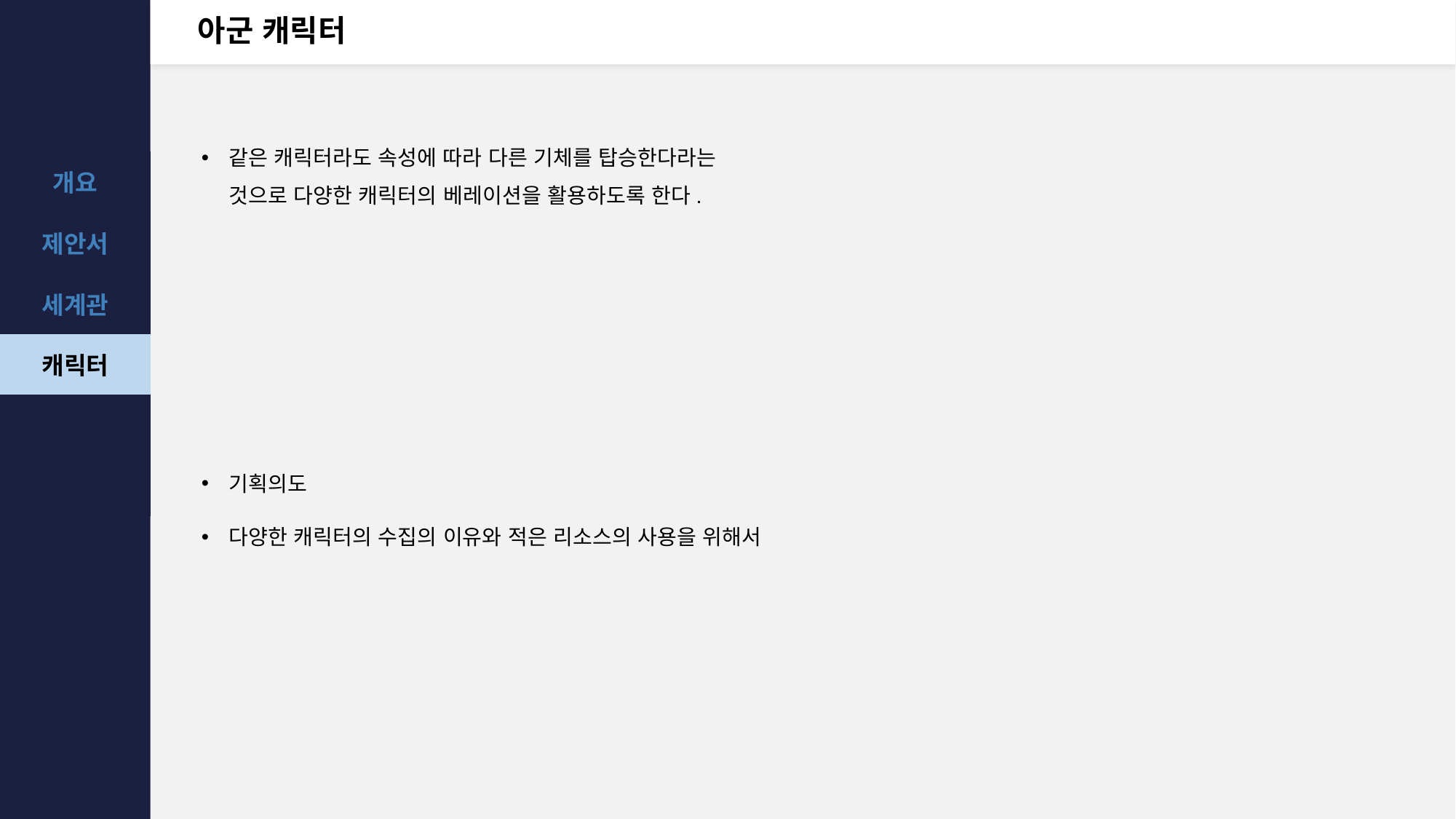

# 아군 캐릭터

같은 캐릭터라도 속성에 따라 다른 기체를 탑승한다라는 것으로 다양한 캐릭터의 베레이션을 활용하도록 한다.
기획의도
다양한 캐릭터의 수집의 이유와 적은 리소스의 사용을 위해서